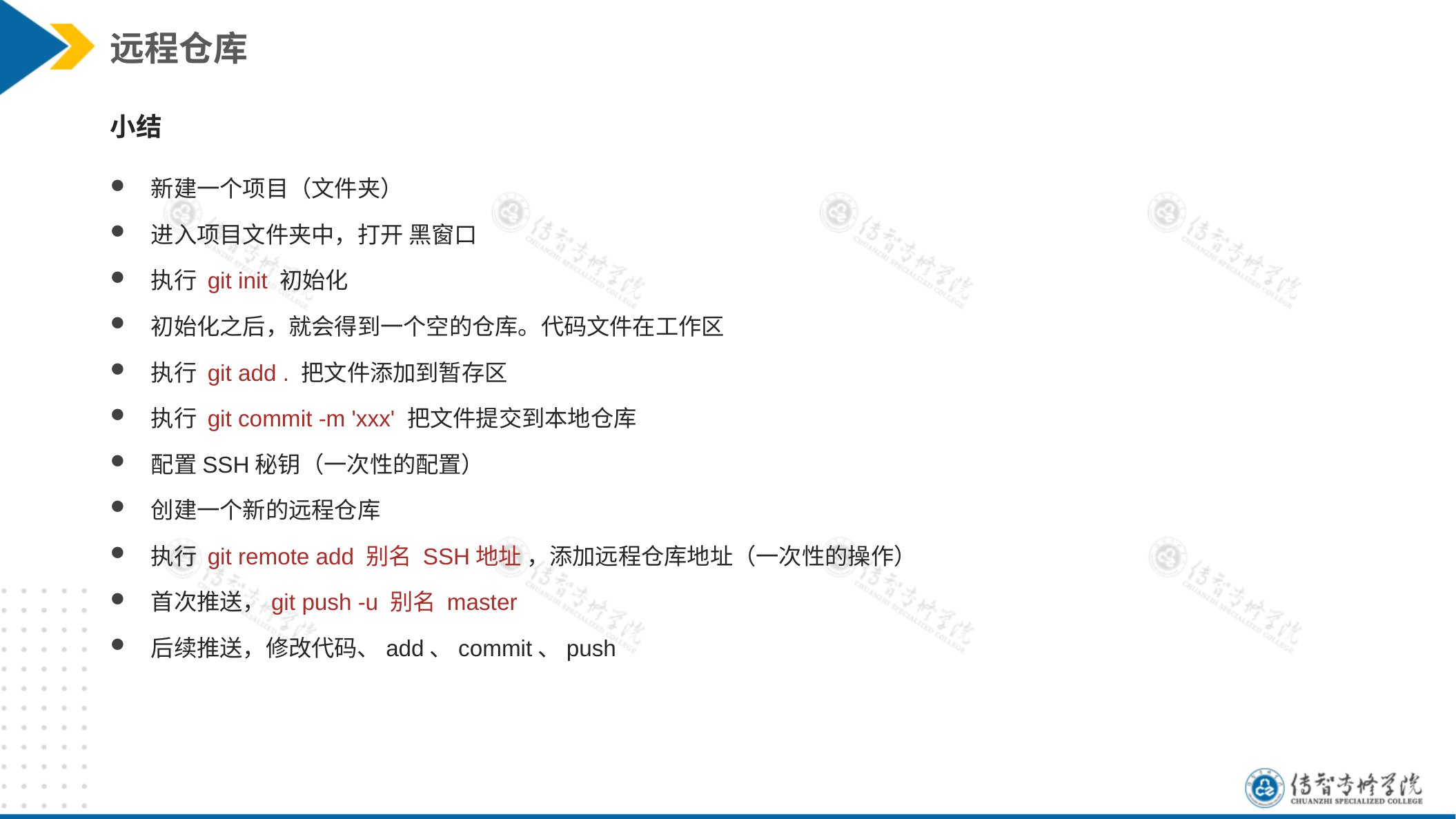

远程仓库
小结
新建一个项目（文件夹）
进入项目文件夹中，打开 黑窗口
执行 git init 初始化
初始化之后，就会得到一个空的仓库。代码文件在工作区
执行 git add . 把文件添加到暂存区
执行 git commit -m 'xxx' 把文件提交到本地仓库
配置SSH秘钥（一次性的配置）
创建一个新的远程仓库
执行 git remote add 别名 SSH地址 ，添加远程仓库地址（一次性的操作）
首次推送，git push -u 别名 master
后续推送，修改代码、add、commit、push